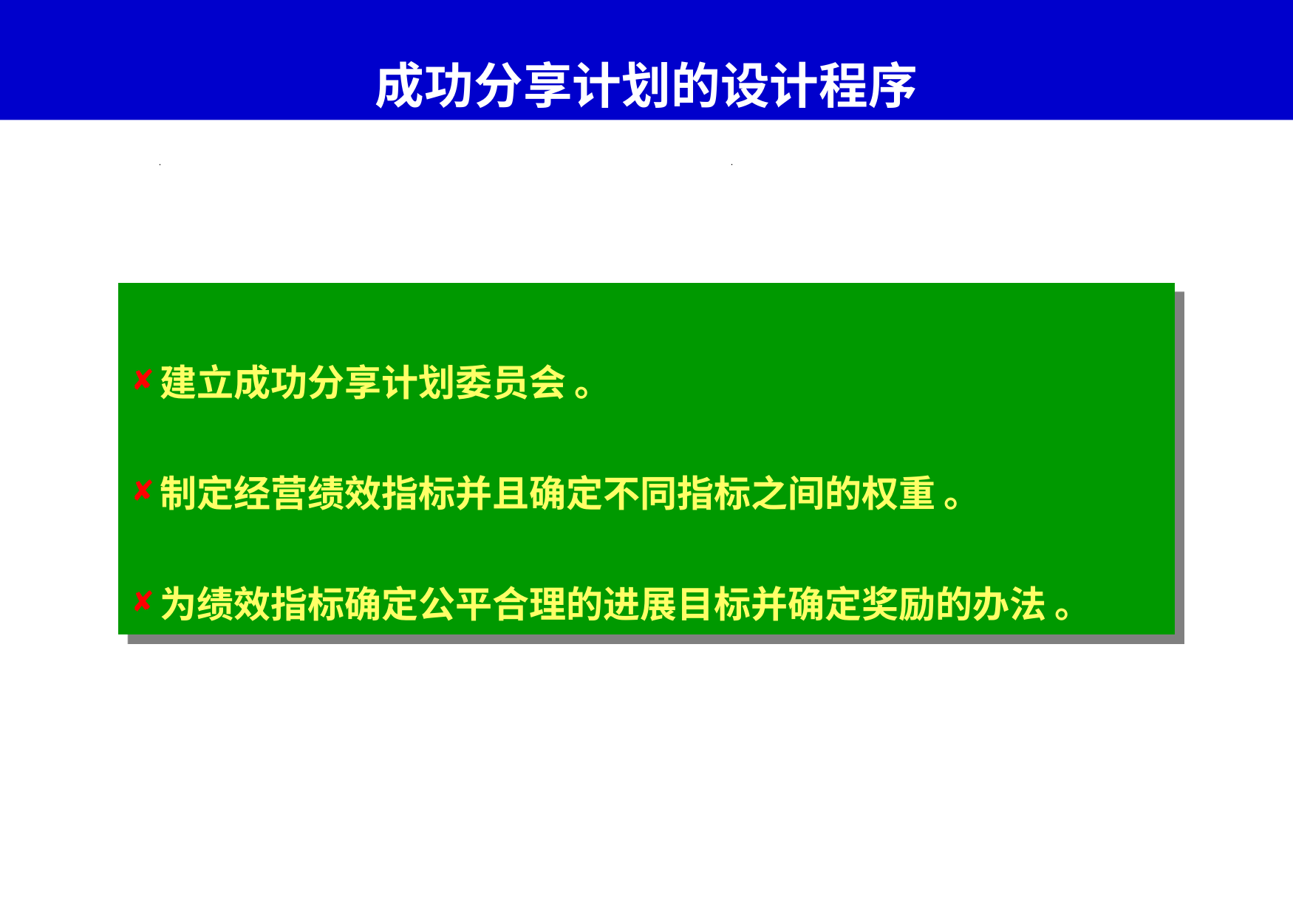

# 成功分享计划的设计程序

建立成功分享计划委员会 。
制定经营绩效指标并且确定不同指标之间的权重 。
为绩效指标确定公平合理的进展目标并确定奖励的办法 。